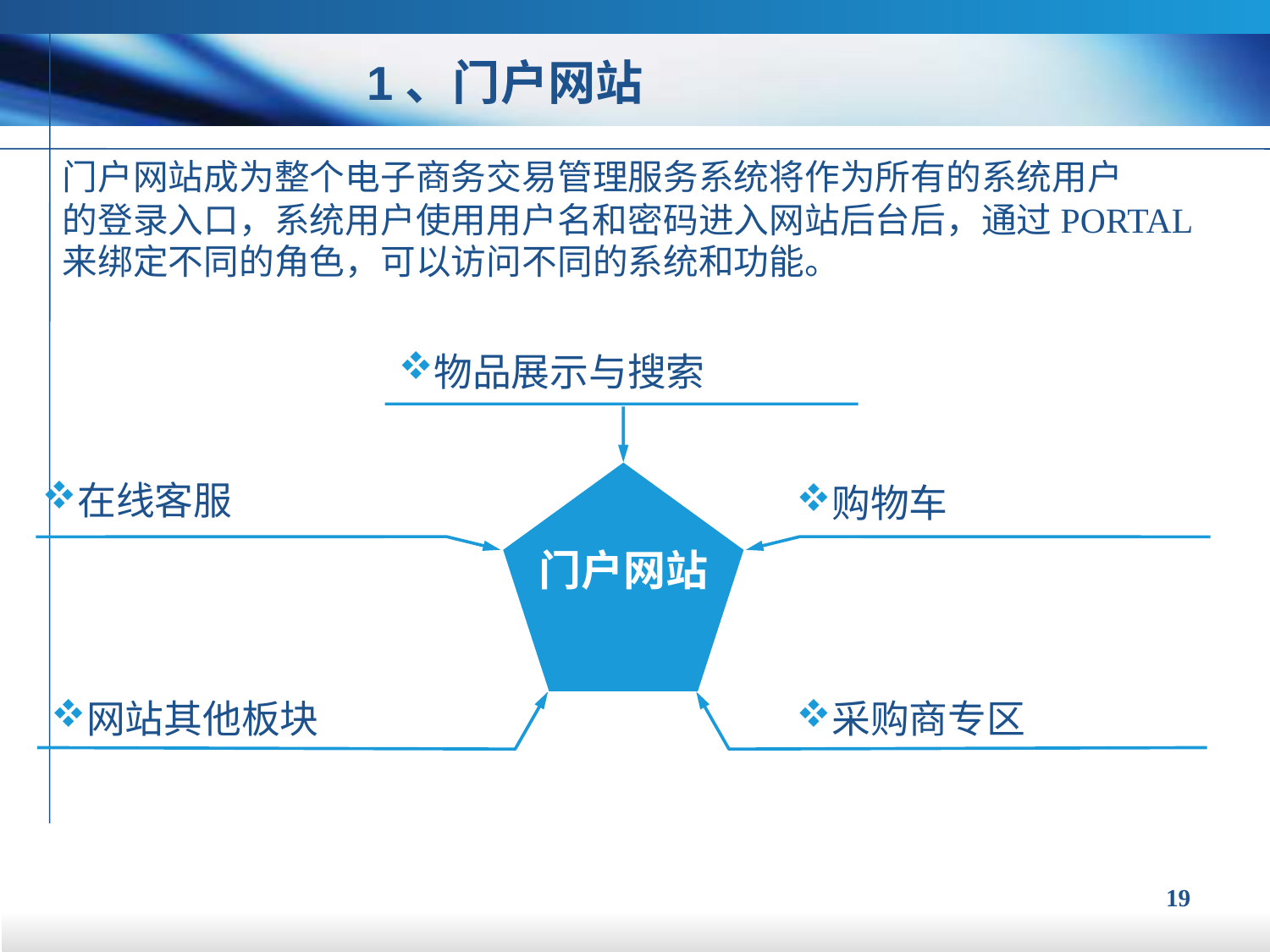

1、门户网站
门户网站成为整个电子商务交易管理服务系统将作为所有的系统用户
的登录入口，系统用户使用用户名和密码进入网站后台后，通过PORTAL
来绑定不同的角色，可以访问不同的系统和功能。
物品展示与搜索

在线客服
购物车

门户网站

网站其他板块
采购商专区